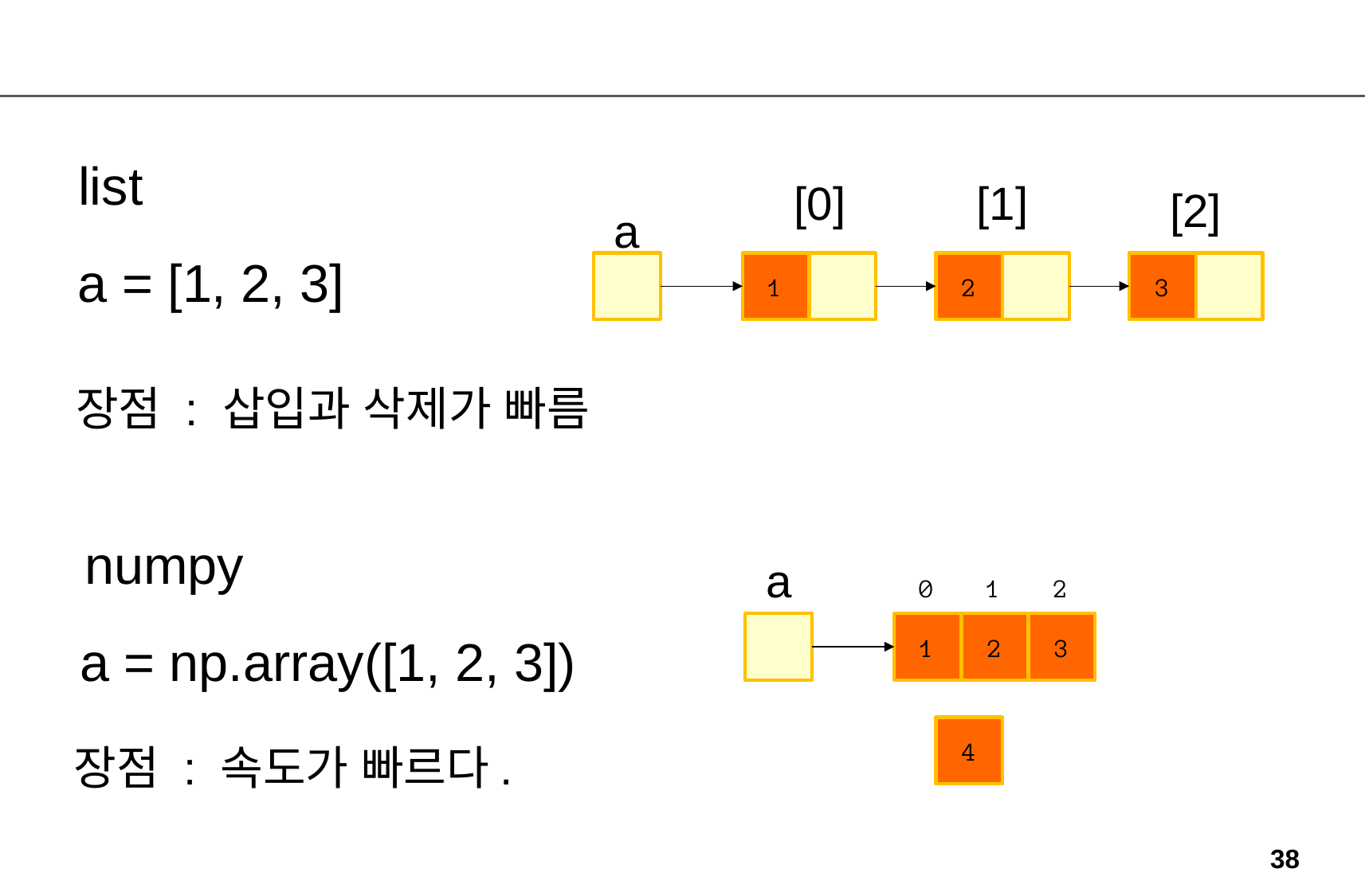

list

[0]
[1]
[2]
a
a = [1, 2, 3]

1

2

3

장점 : 삽입과 삭제가 빠름
numpy
a
0
1
2

1
2
3
a = np.array([1, 2, 3])
4
장점 : 속도가 빠르다.